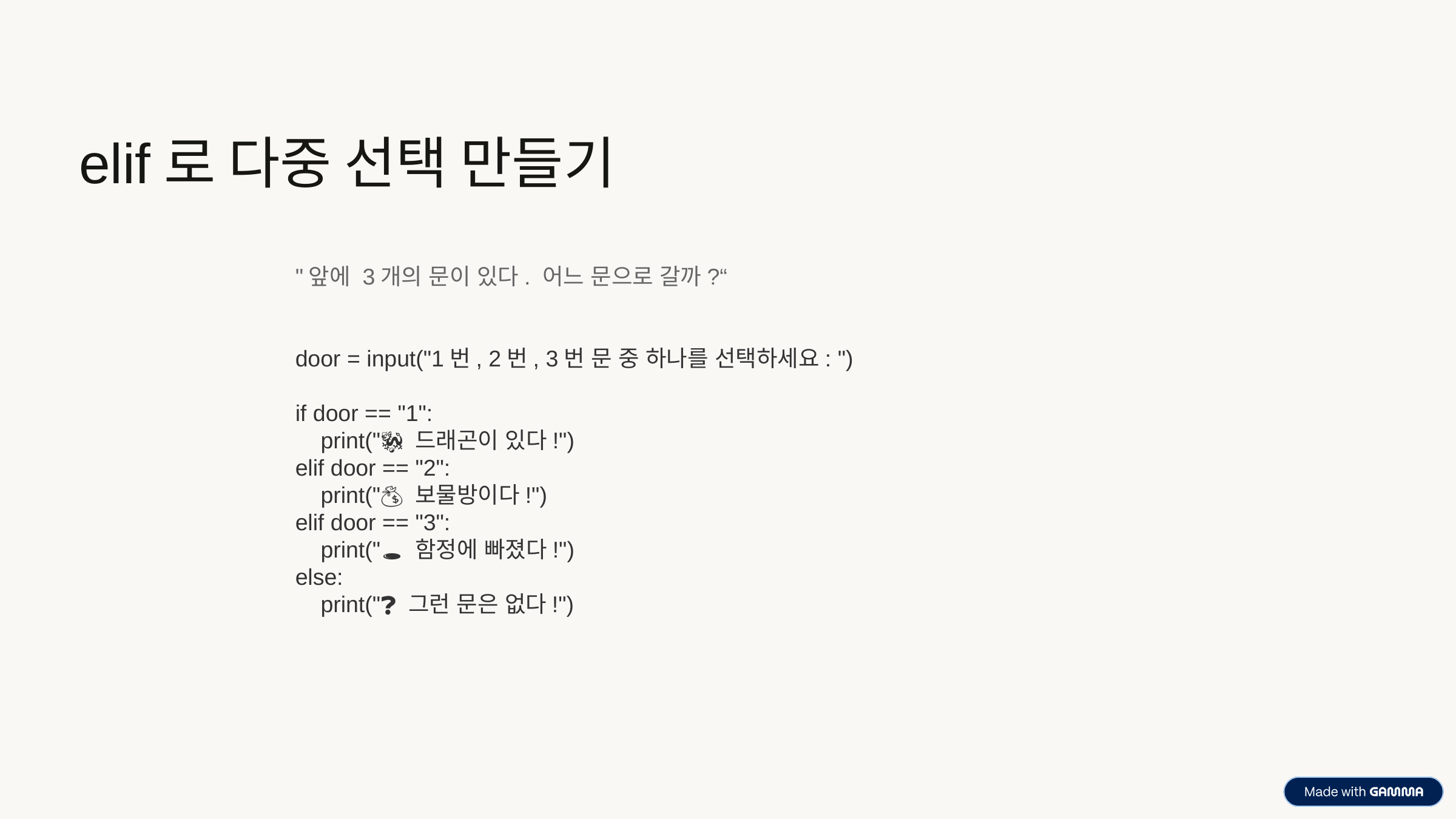

elif로 다중 선택 만들기
"앞에 3개의 문이 있다. 어느 문으로 갈까?“

door = input("1번, 2번, 3번 문 중 하나를 선택하세요: ")
if door == "1":
    print("🐉 드래곤이 있다!")
elif door == "2":
    print("💰 보물방이다!")
elif door == "3":
    print("🕳️ 함정에 빠졌다!")
else:
    print("❓ 그런 문은 없다!")